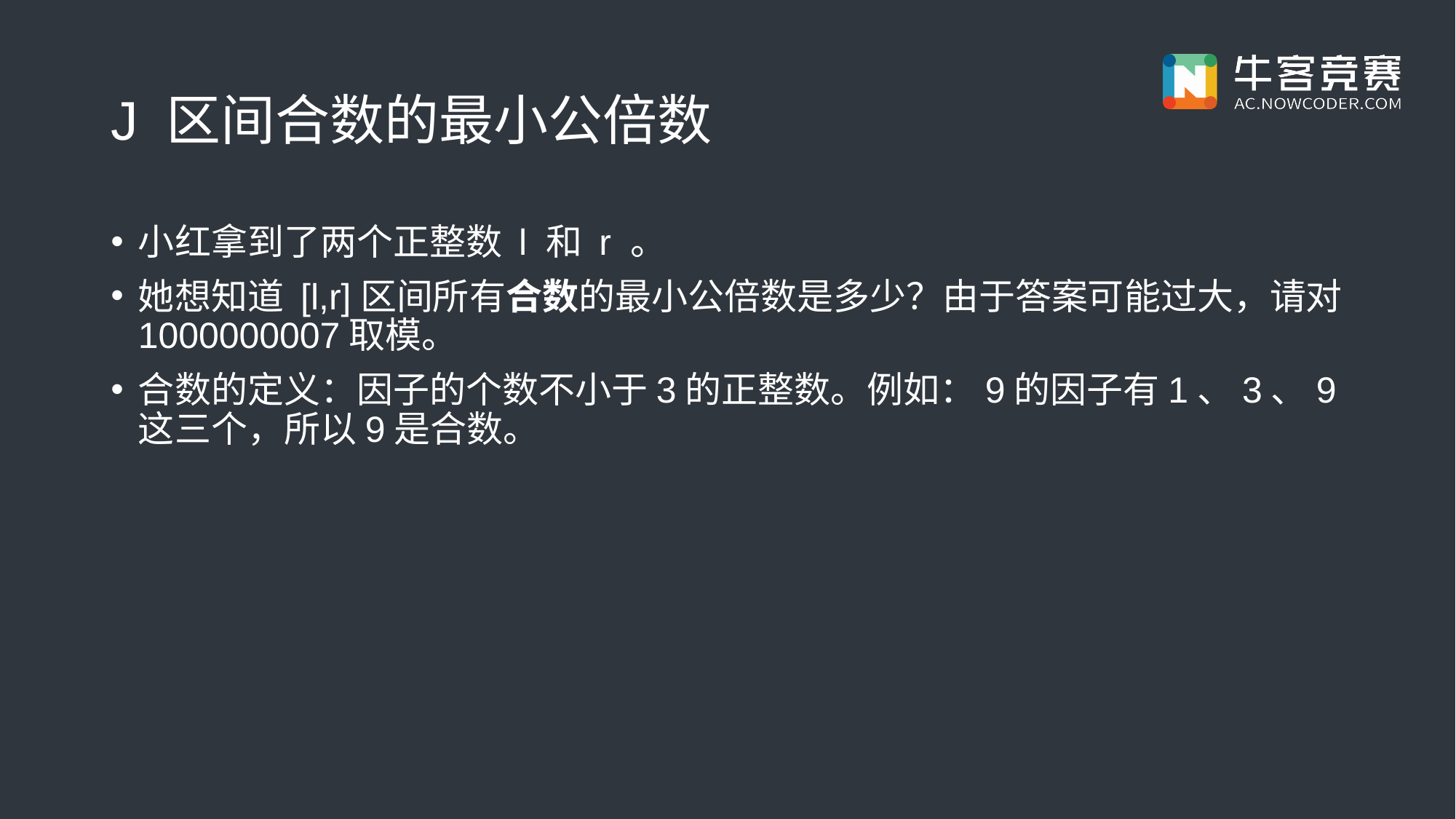

# J 区间合数的最小公倍数
小红拿到了两个正整数 l 和 r 。
她想知道 [l,r]区间所有合数的最小公倍数是多少？由于答案可能过大，请对1000000007取模。
合数的定义：因子的个数不小于3的正整数。例如：9的因子有1、3、9这三个，所以9是合数。